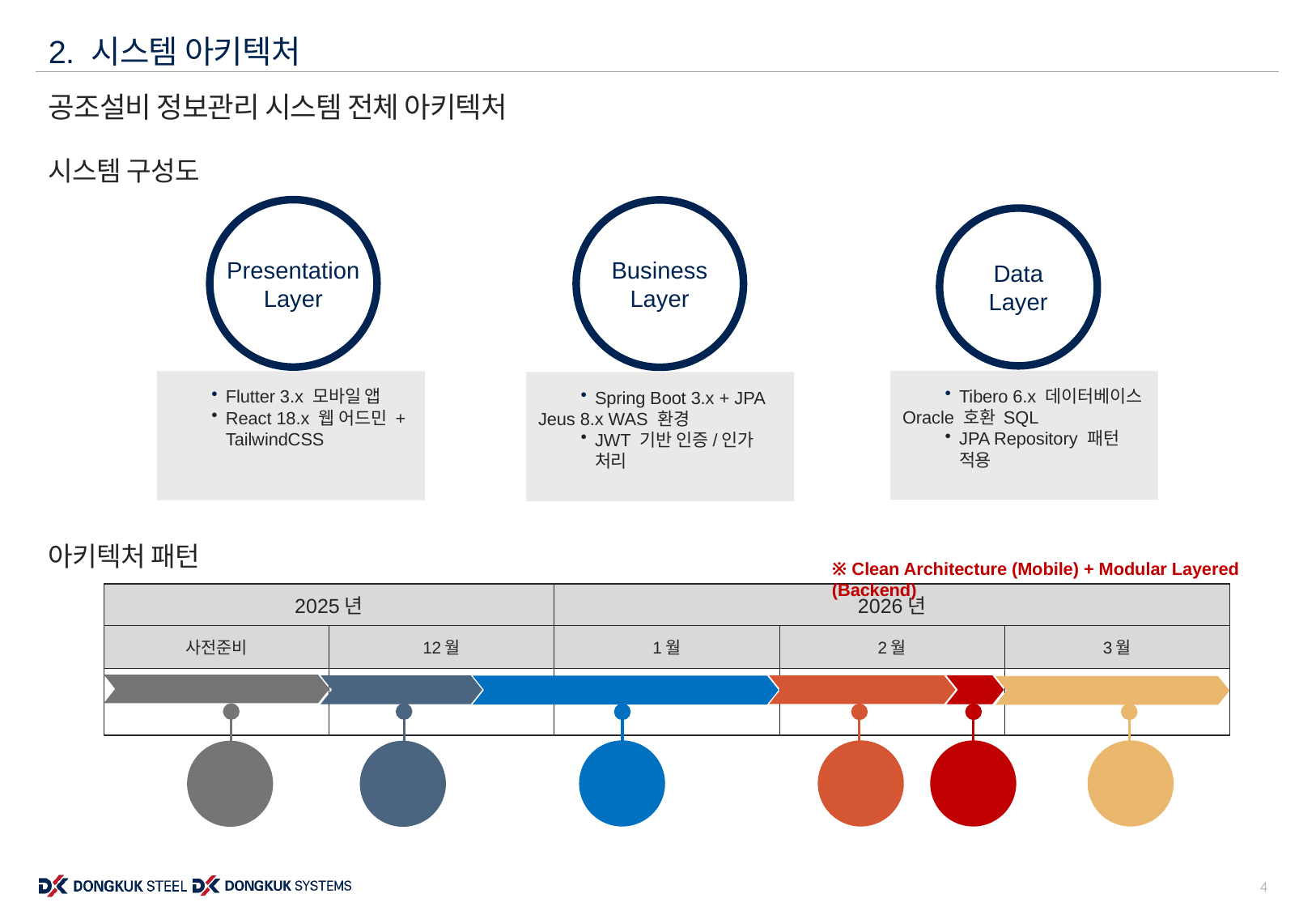

2. 시스템 아키텍처
# 공조설비 정보관리 시스템 전체 아키텍처
시스템 구성도
Presentation
Layer
Business
Layer
Data
Layer
Tibero 6.x 데이터베이스
Oracle 호환 SQL
JPA Repository 패턴 적용
Flutter 3.x 모바일 앱
React 18.x 웹 어드민 + TailwindCSS
Spring Boot 3.x + JPA
Jeus 8.x WAS 환경
JWT 기반 인증/인가 처리
아키텍처 패턴
※ Clean Architecture (Mobile) + Modular Layered (Backend)
| 2025년 |  | 2026년 |  |  |
| --- | --- | --- | --- | --- |
| 사전준비 | 12월 | 1월 | 2월 | 3월 |
|  |  |  |  |  |

4